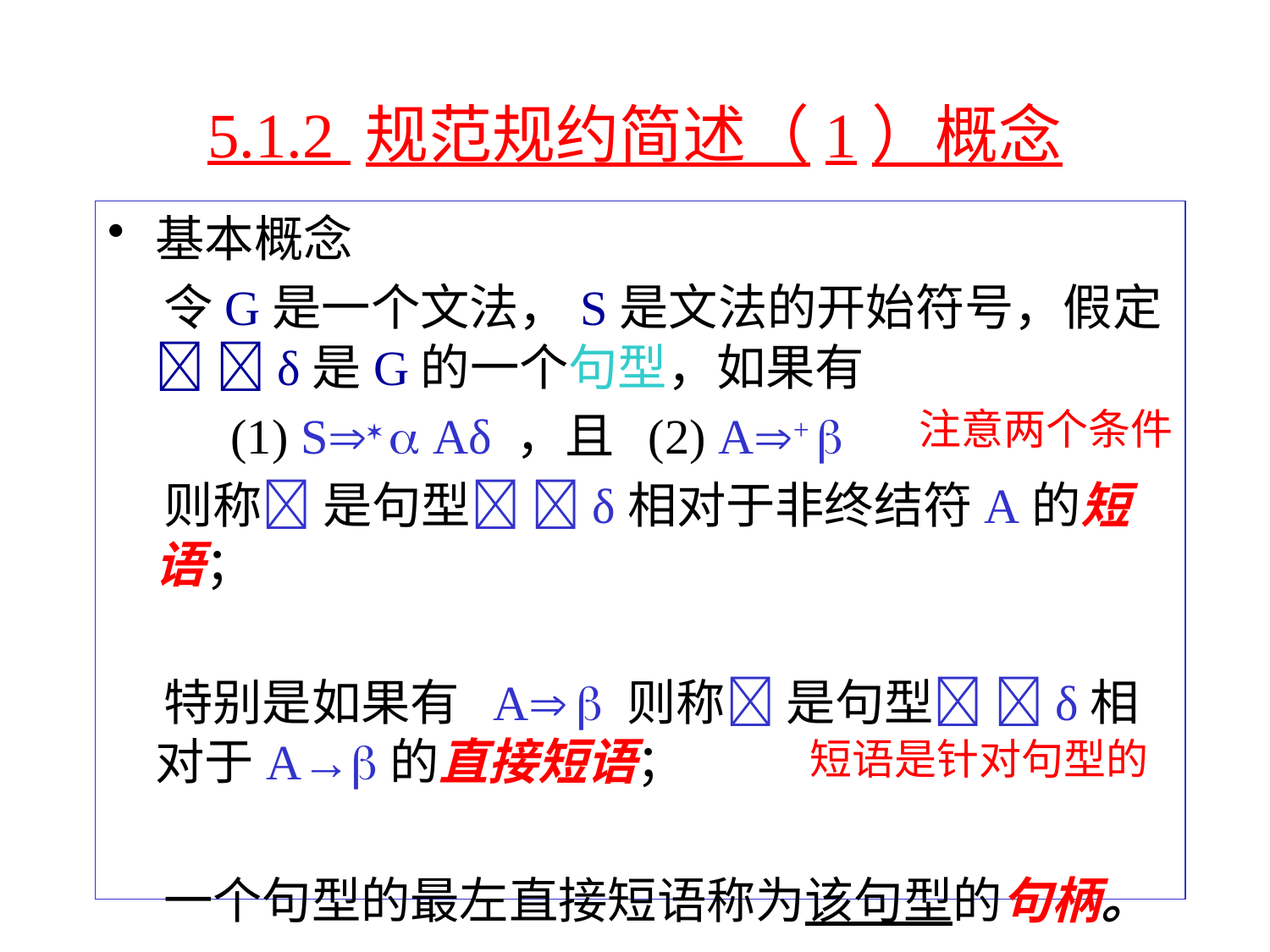

# 5.1.2 规范规约简述（1）概念
基本概念
    令G是一个文法，S是文法的开始符号，假定α βδ是G的一个句型，如果有
          (1) S⇒∗ α Aδ ，且  (2) A⇒+ β
    则称β 是句型α βδ相对于非终结符A的短语；

    特别是如果有  A⇒ β 则称β 是句型α βδ相对于A→β的直接短语；

    一个句型的最左直接短语称为该句型的句柄。
注意两个条件
短语是针对句型的